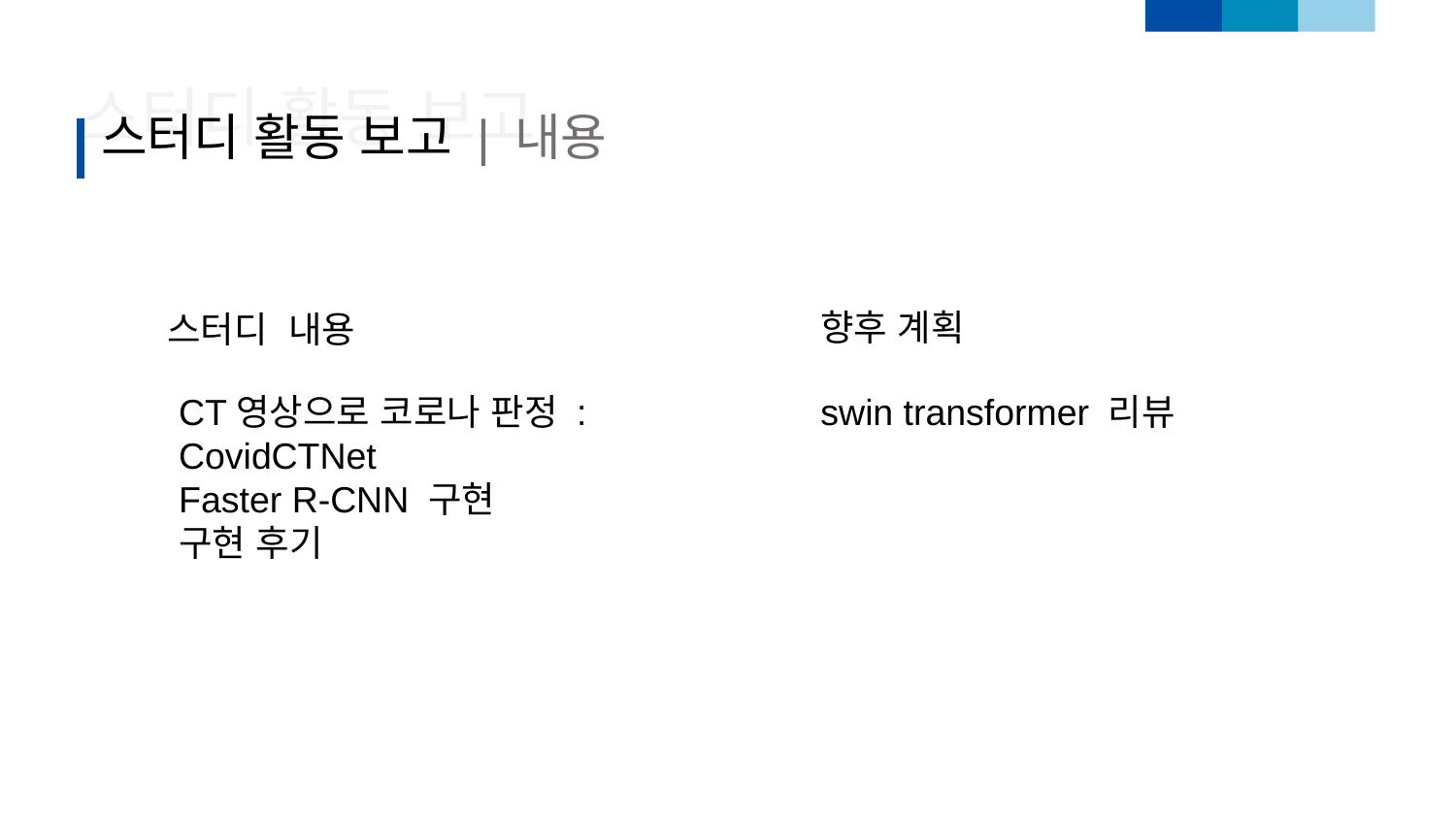

스터디 활동 보고
스터디 활동 보고 | 내용

향후 계획
스터디  내용
CT영상으로 코로나 판정 : CovidCTNet
Faster R-CNN 구현
구현 후기
swin transformer 리뷰